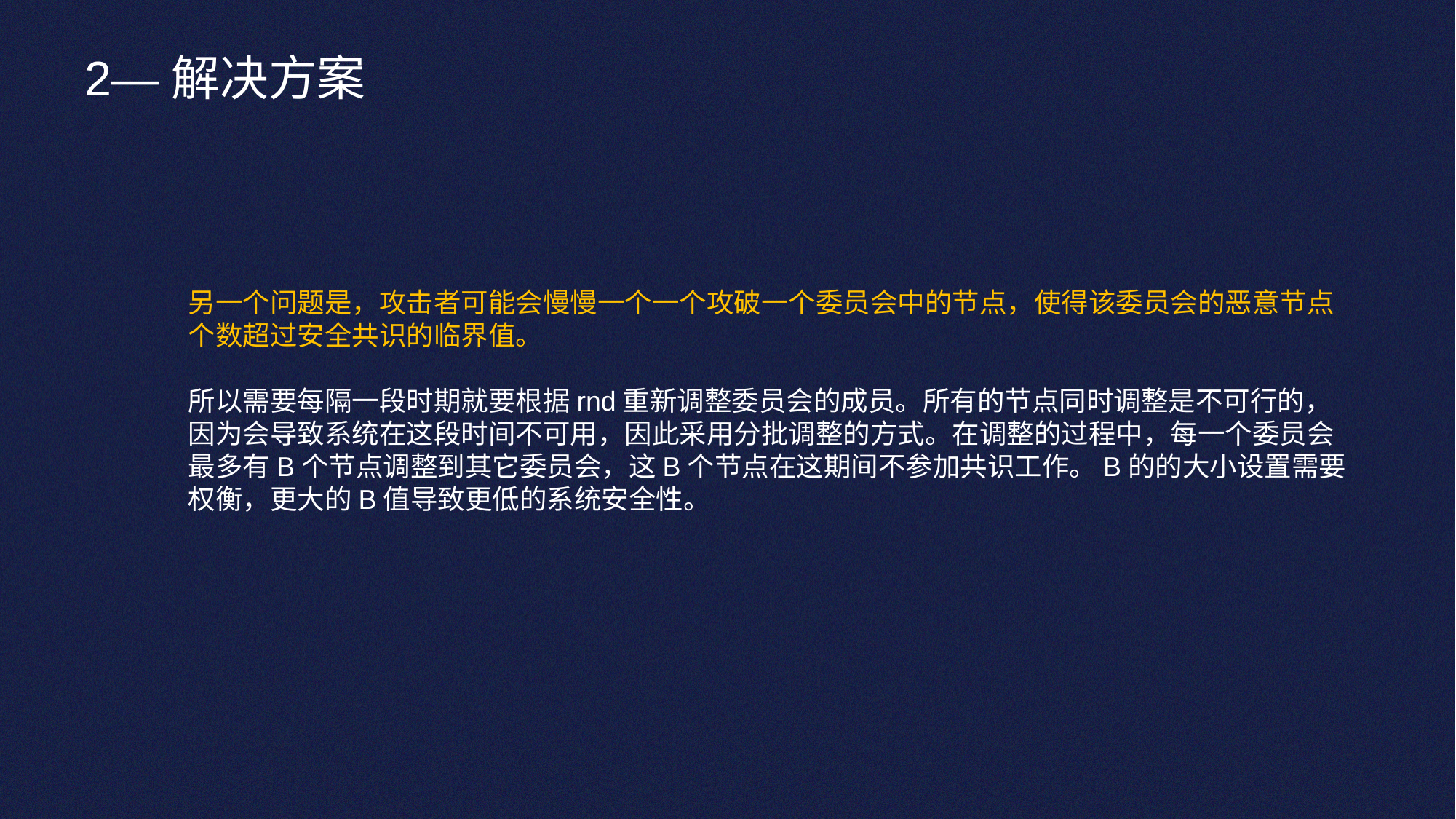

2—解决方案
另一个问题是，攻击者可能会慢慢一个一个攻破一个委员会中的节点，使得该委员会的恶意节点个数超过安全共识的临界值。

所以需要每隔一段时期就要根据rnd重新调整委员会的成员。所有的节点同时调整是不可行的，因为会导致系统在这段时间不可用，因此采用分批调整的方式。在调整的过程中，每一个委员会最多有B个节点调整到其它委员会，这B个节点在这期间不参加共识工作。B的的大小设置需要权衡，更大的B值导致更低的系统安全性。